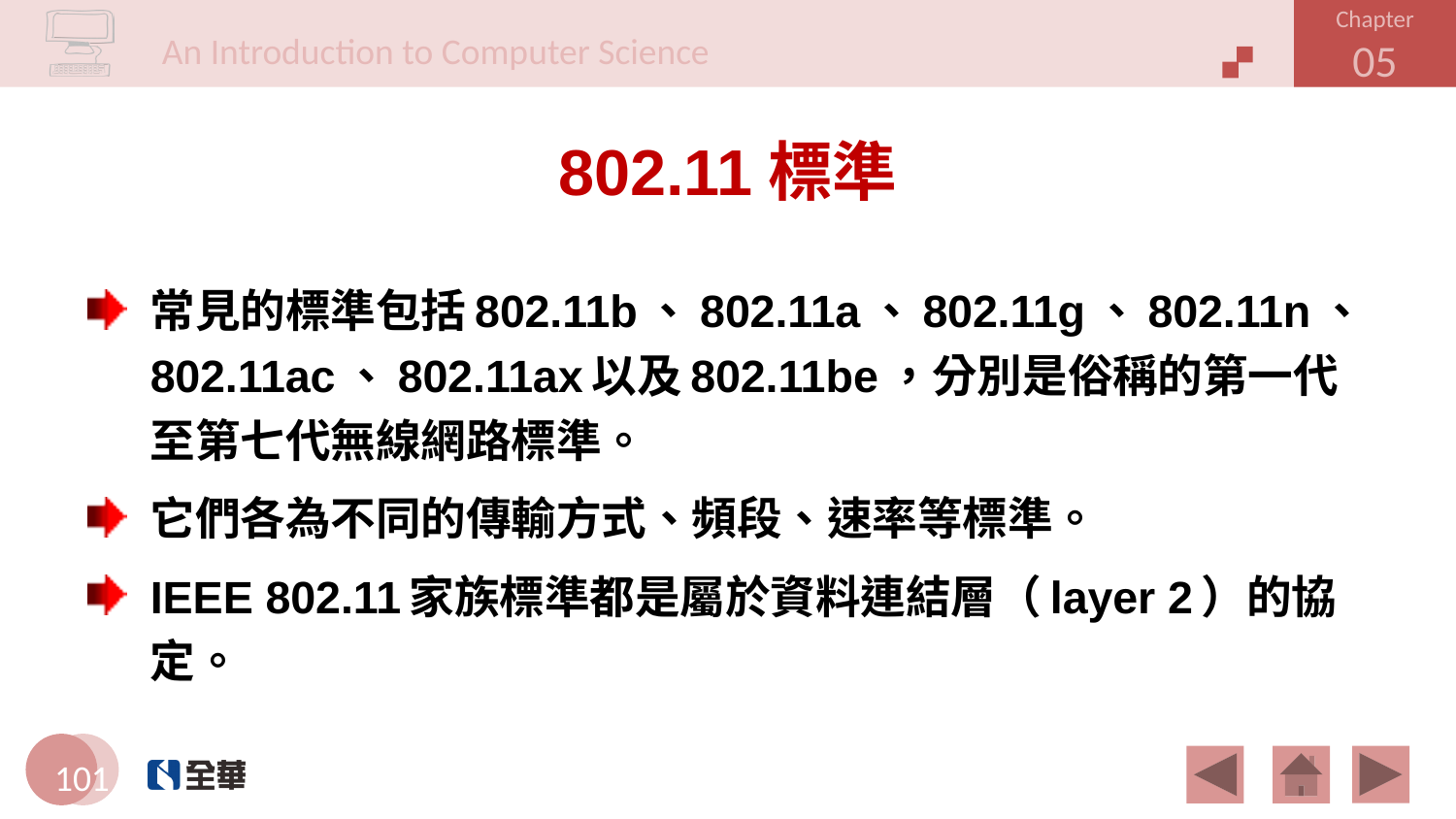

# 802.11標準
常見的標準包括802.11b、802.11a、802.11g、802.11n、802.11ac、802.11ax以及802.11be，分別是俗稱的第一代至第七代無線網路標準。
它們各為不同的傳輸方式、頻段、速率等標準。
IEEE 802.11家族標準都是屬於資料連結層（layer 2）的協定。